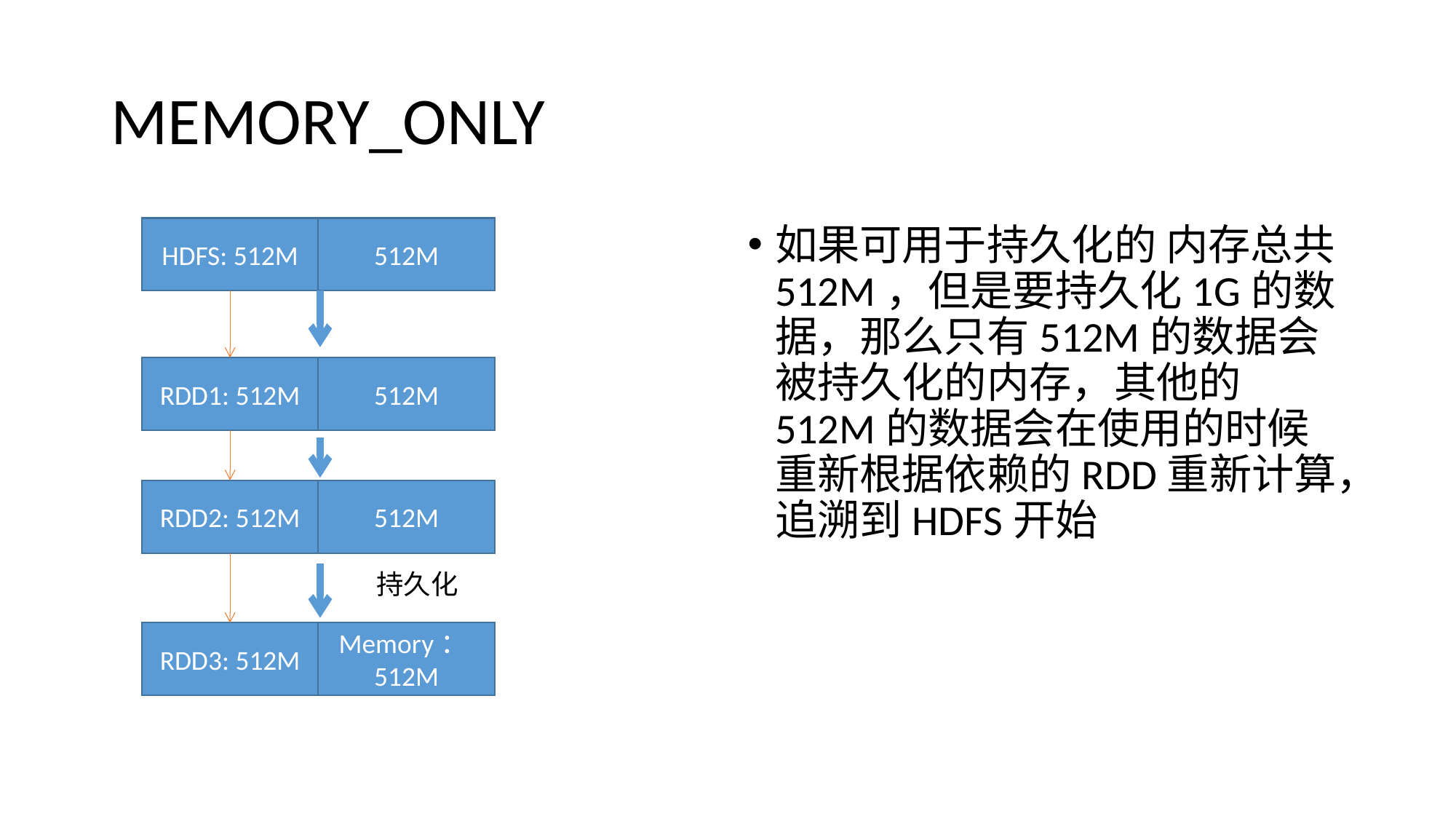

# MEMORY_ONLY

HDFS: 512M
512M
如果可用于持久化的 内存总共512M，但是要持久化1G的数据，那么只有512M的数据会被持久化的内存，其他的512M的数据会在使用的时候重新根据依赖的RDD重新计算，追溯到HDFS开始
RDD1: 512M
512M
RDD2: 512M
512M
持久化
RDD3: 512M
Memory：512M